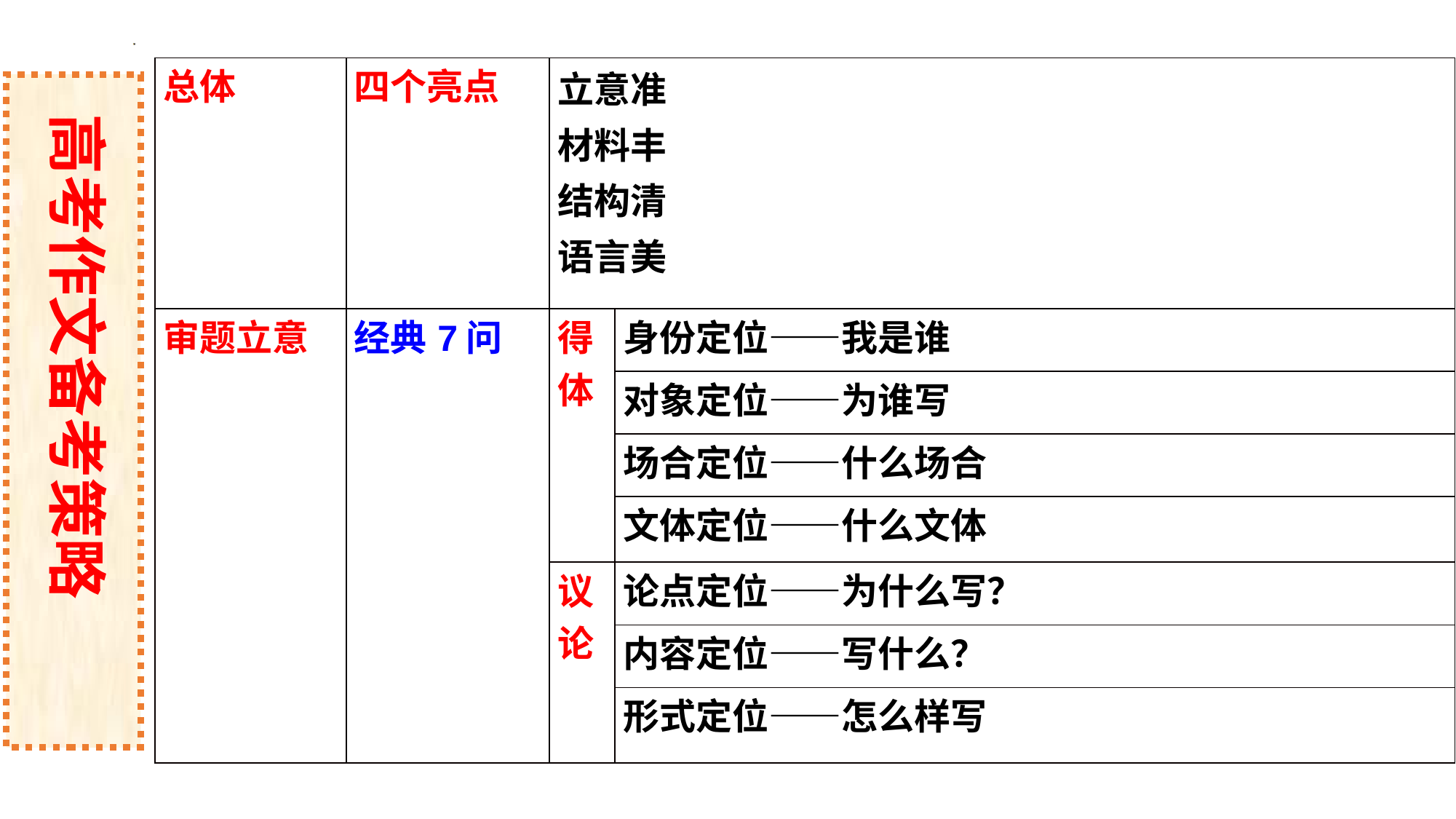

| 总体 | 四个亮点 | 立意准 材料丰 结构清 语言美 |  |
| --- | --- | --- | --- |
| 审题立意 | 经典7问 | 得体 | 身份定位——我是谁 |
|  |  |  | 对象定位——为谁写 |
|  |  |  | 场合定位——什么场合 |
|  |  |  | 文体定位——什么文体 |
|  |  | 议论 | 论点定位——为什么写？ |
|  |  |  | 内容定位——写什么？ |
|  |  |  | 形式定位——怎么样写 |

高考作文备考策略